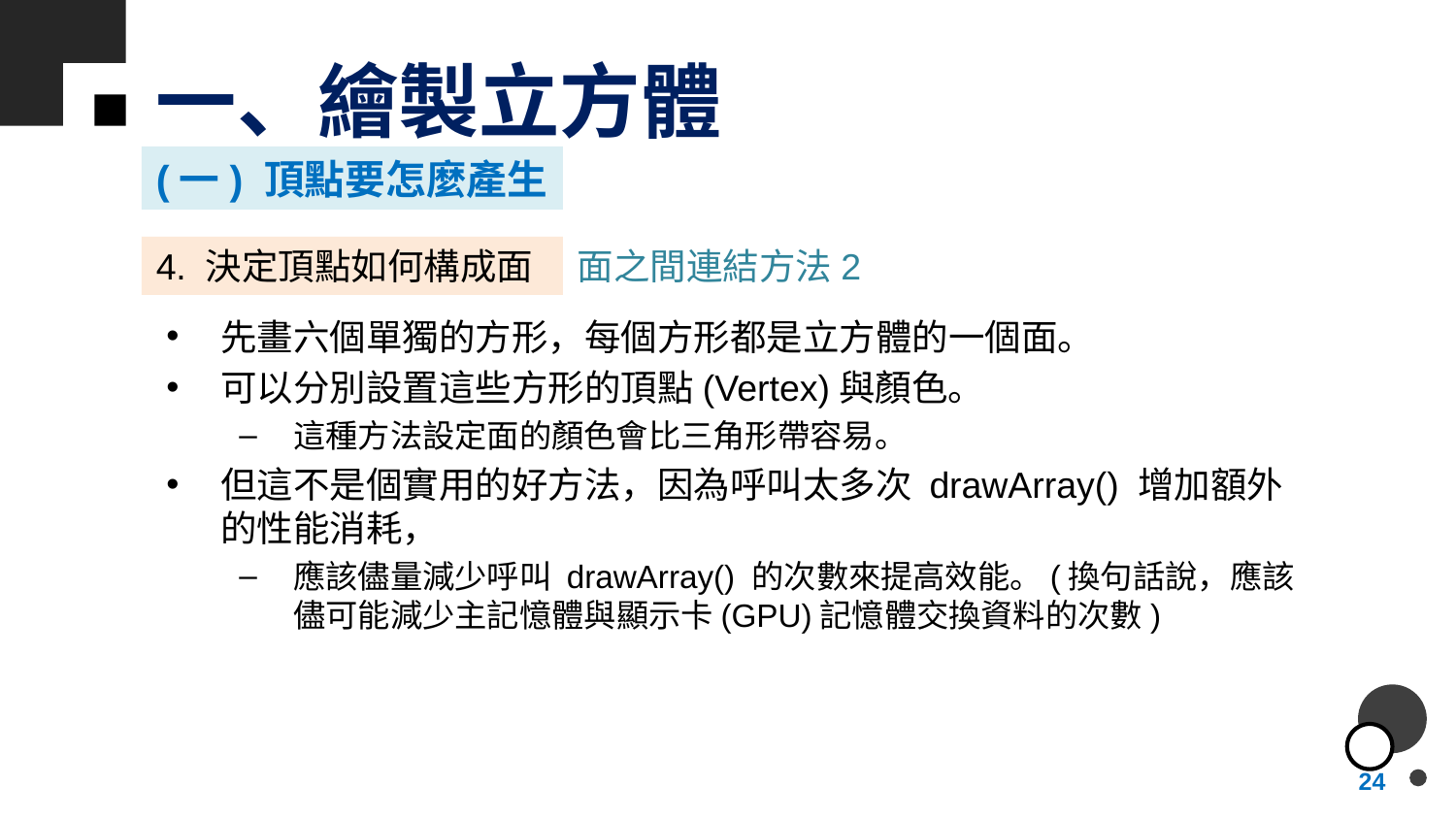

# 一、繪製立方體
(一) 頂點要怎麼產生
4. 決定頂點如何構成面
面之間連結方法2
先畫六個單獨的方形，每個方形都是立方體的一個面。
可以分別設置這些方形的頂點(Vertex)與顏色。
這種方法設定面的顏色會比三角形帶容易。
但這不是個實用的好方法，因為呼叫太多次 drawArray() 增加額外的性能消耗，
應該儘量減少呼叫 drawArray() 的次數來提高效能。(換句話說，應該儘可能減少主記憶體與顯示卡(GPU)記憶體交換資料的次數)

24